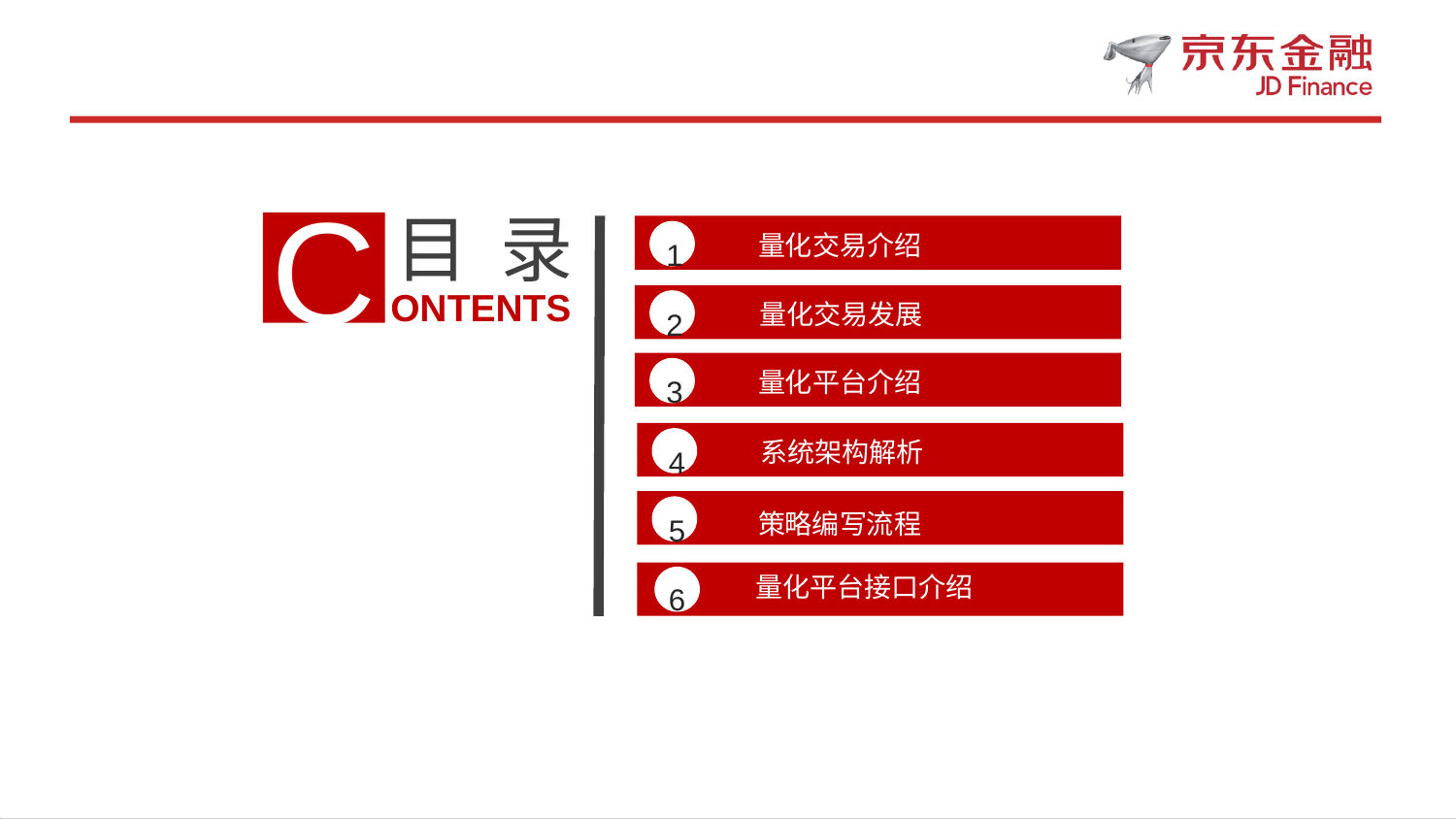

C
目  录

ONTENTS
1

量化交易介绍
2

量化交易发展
3

量化平台介绍
4

系统架构解析
5

策略编写流程
量化平台接口介绍

6